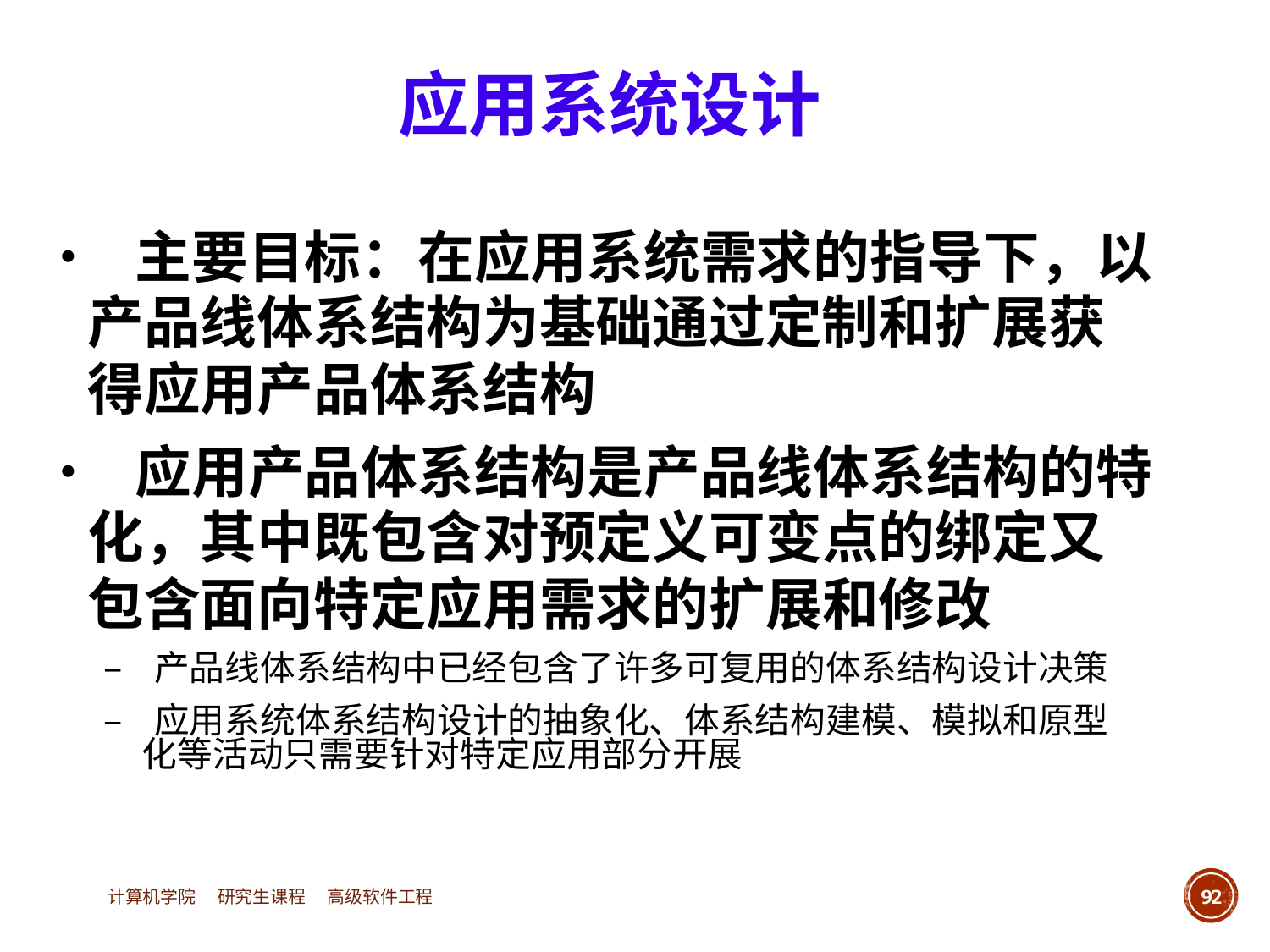

应用系统设计

•  主要目标：在应用系统需求的指导下，以
	产品线体系结构为基础通过定制和扩展获
	得应用产品体系结构
•  应用产品体系结构是产品线体系结构的特
	化，其中既包含对预定义可变点的绑定又
	包含面向特定应用需求的扩展和修改
		–   产品线体系结构中已经包含了许多可复用的体系结构设计决策
		–   应用系统体系结构设计的抽象化、体系结构建模、模拟和原型
			化等活动只需要针对特定应用部分开展
计算机学院    研究生课程    高级软件工程
92